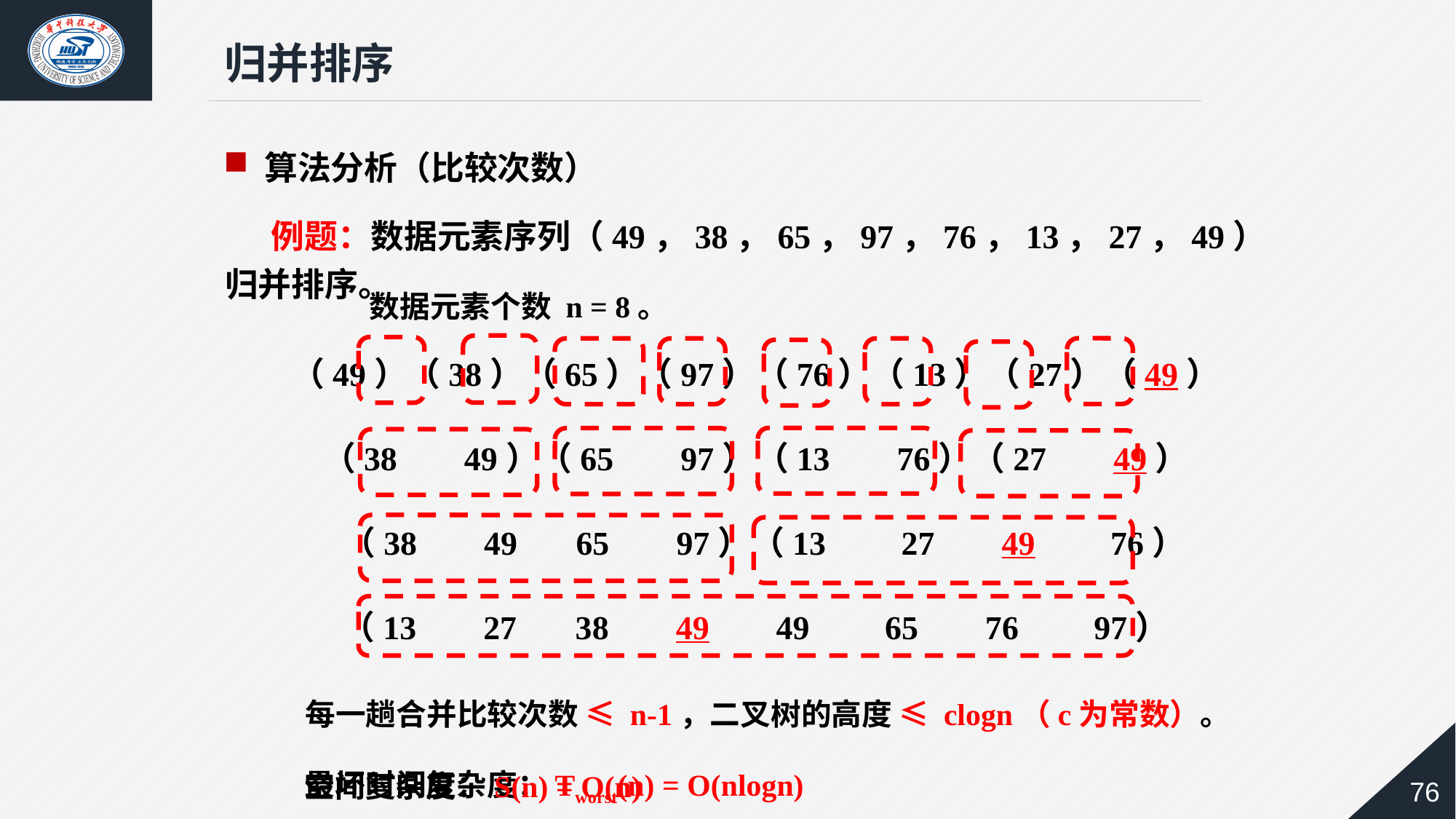

归并排序
算法分析（比较次数）
     例题：数据元素序列（49，38，65，97，76，13，27，49）归并排序。
数据元素个数 n = 8。

（49）（38）（65）（97）（76）（13）（27）（49）

（38        49）（65        97）（13        76）（27        49）

（38        49       65        97）（13         27        49         76）

（13        27       38        49        49         65        76         97）
每一趟合并比较次数 ≤ n-1，二叉树的高度 ≤ clogn（c为常数）。
最坏时间复杂度：Tworst(n) = O(nlogn)
空间复杂度：S(n) = O(n)